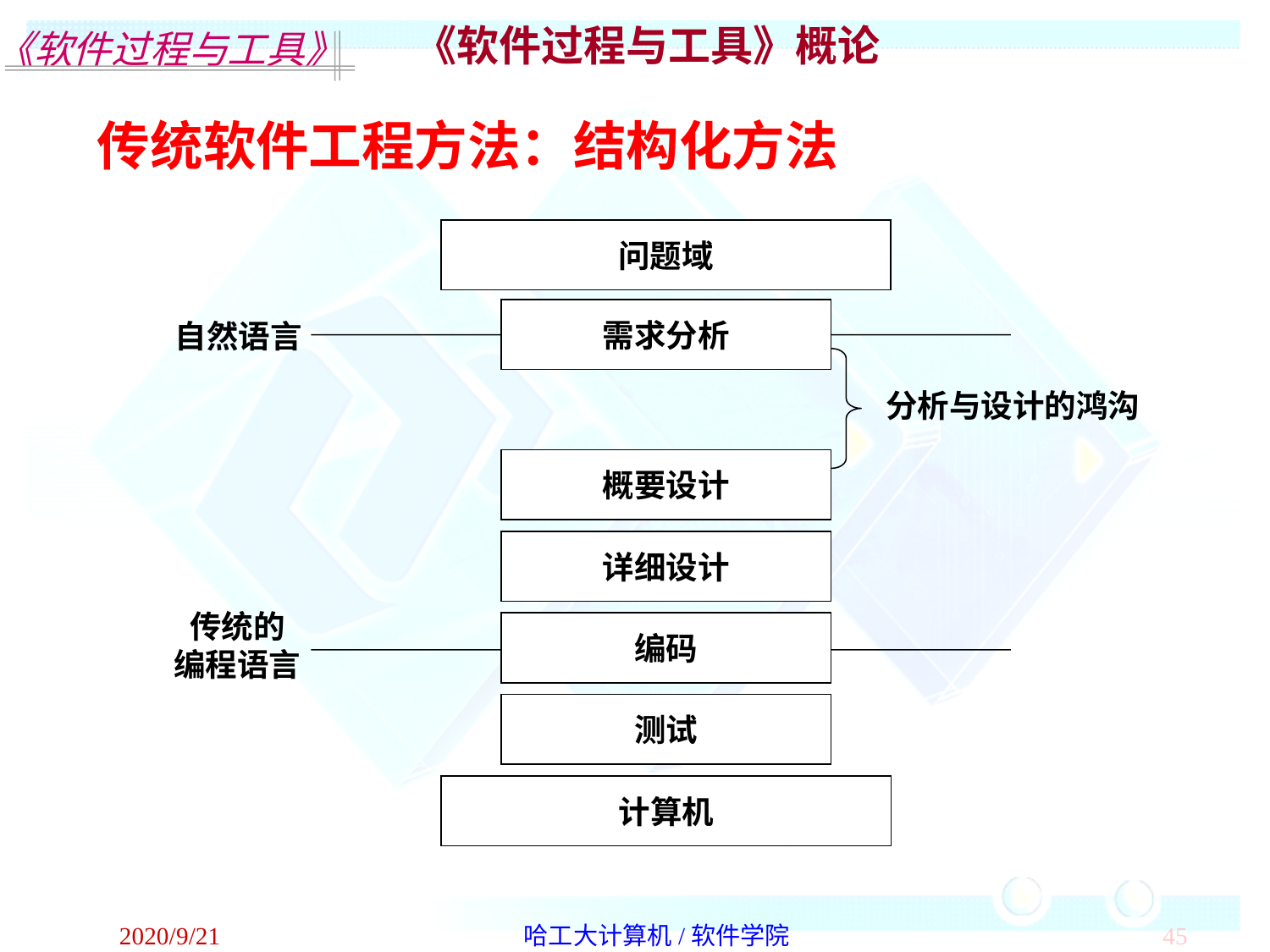

《软件过程与工具》概论
传统软件工程方法：结构化方法
问题域
需求分析
自然语言

分析与设计的鸿沟
概要设计
详细设计
传统的
编程语言
编码

测试
计算机